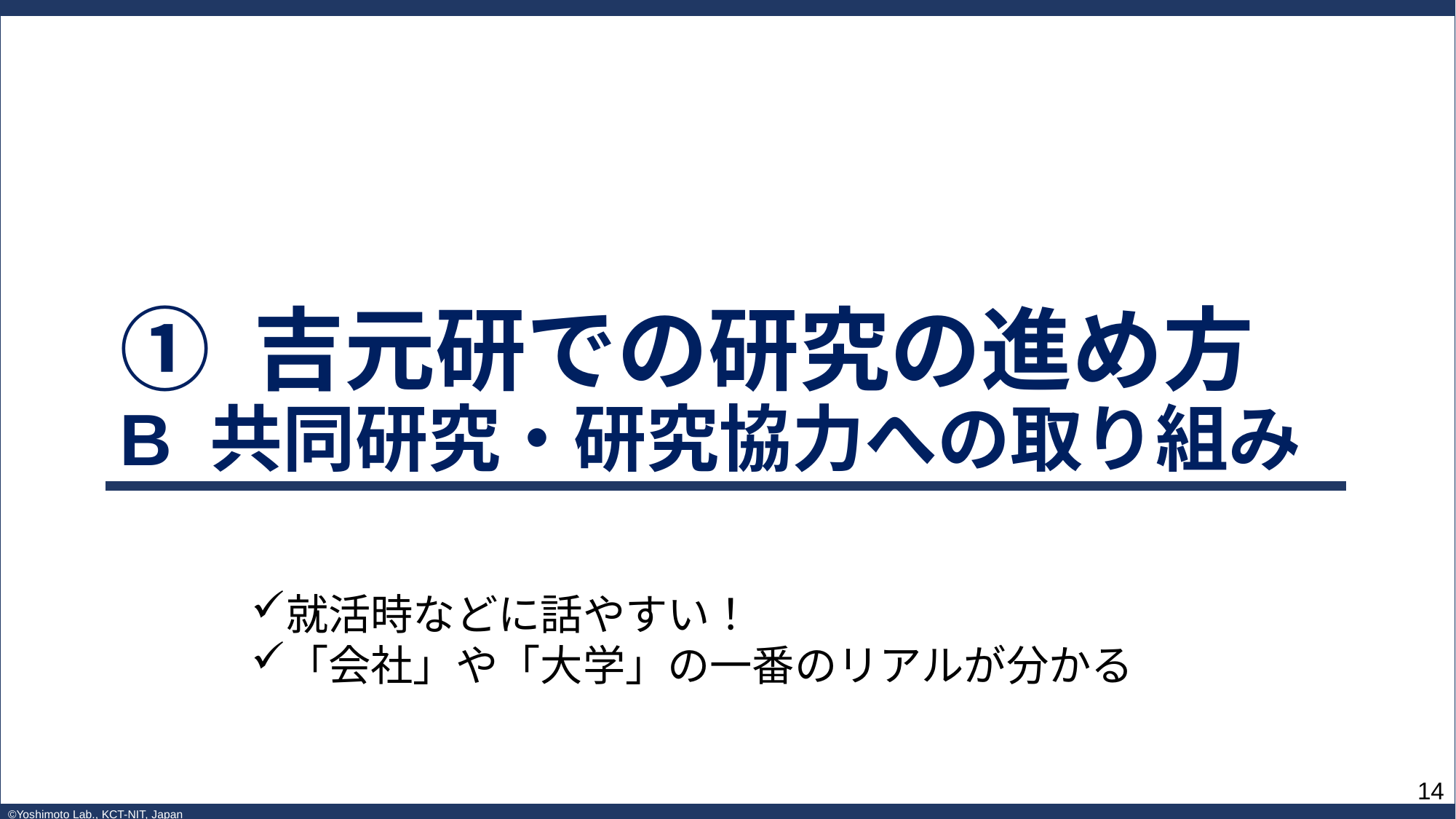

# ① 吉元研での研究の進め方 B 共同研究・研究協力への取り組み
就活時などに話やすい！
「会社」や「大学」の一番のリアルが分かる
14